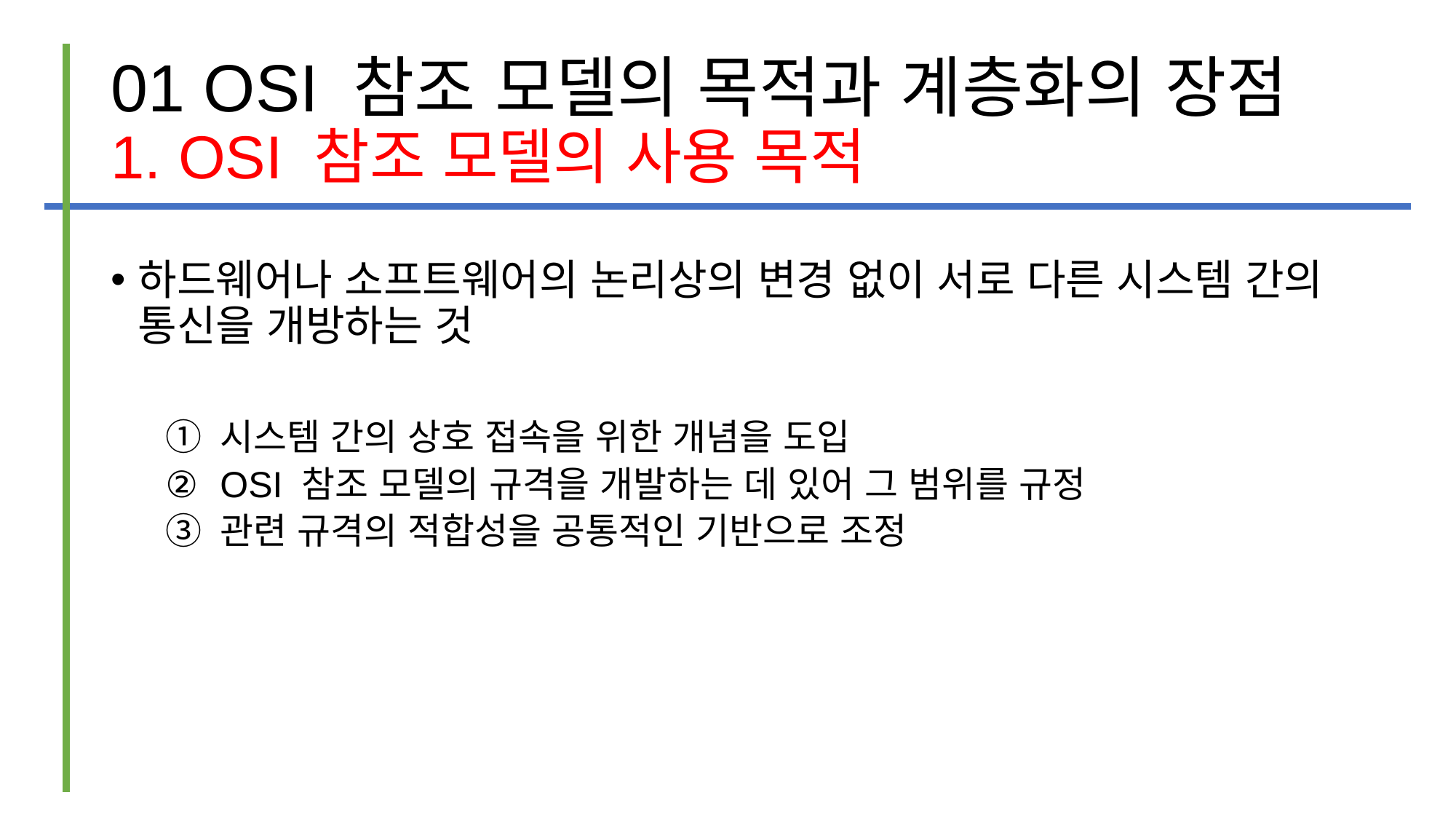

# 01 OSI 참조 모델의 목적과 계층화의 장점 1. OSI 참조 모델의 사용 목적
하드웨어나 소프트웨어의 논리상의 변경 없이 서로 다른 시스템 간의 통신을 개방하는 것

시스템 간의 상호 접속을 위한 개념을 도입
OSI 참조 모델의 규격을 개발하는 데 있어 그 범위를 규정
관련 규격의 적합성을 공통적인 기반으로 조정